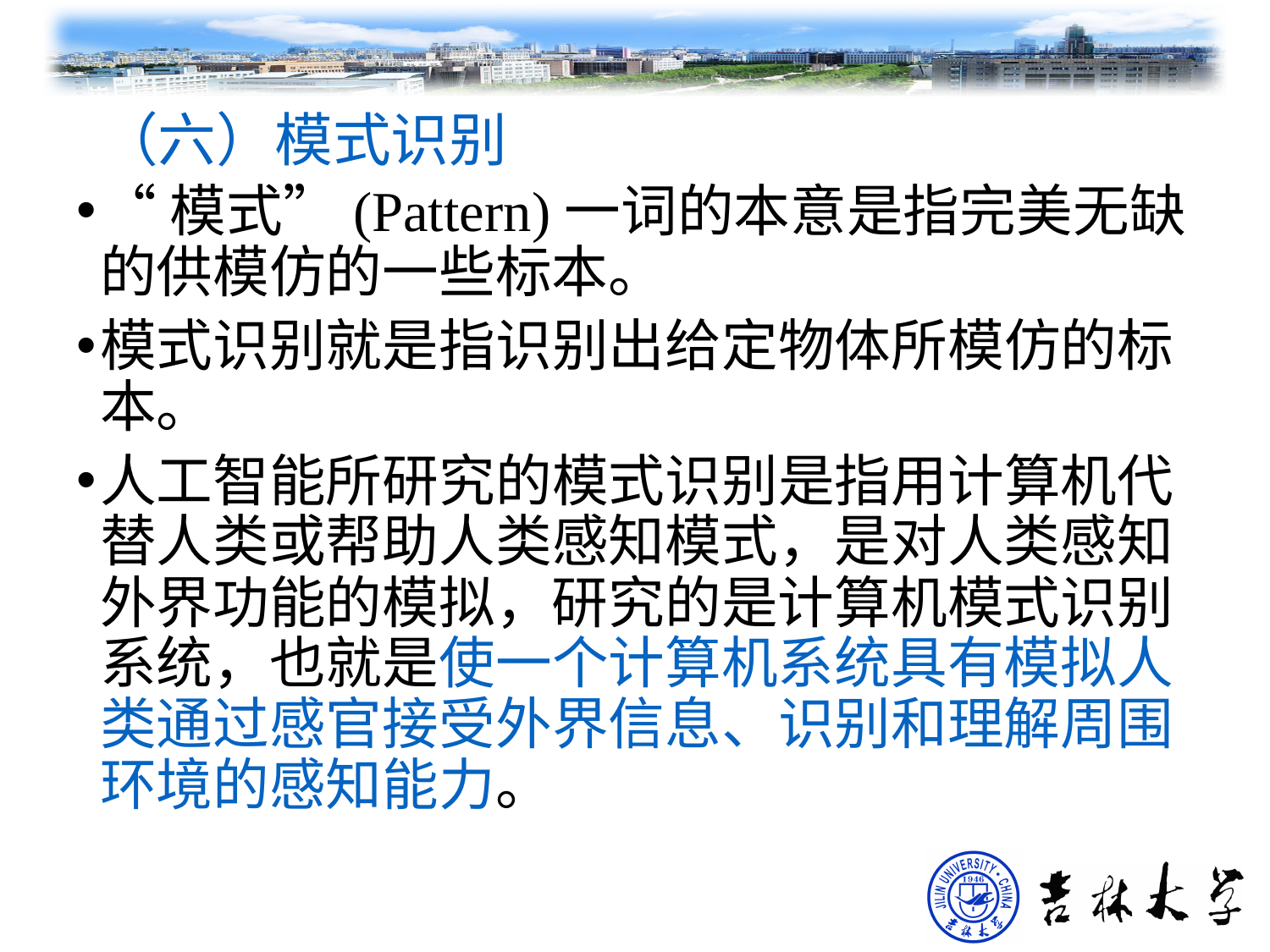

# （六）模式识别
“模式”(Pattern)一词的本意是指完美无缺的供模仿的一些标本。
模式识别就是指识别出给定物体所模仿的标本。
人工智能所研究的模式识别是指用计算机代替人类或帮助人类感知模式，是对人类感知外界功能的模拟，研究的是计算机模式识别系统，也就是使一个计算机系统具有模拟人类通过感官接受外界信息、识别和理解周围环境的感知能力。